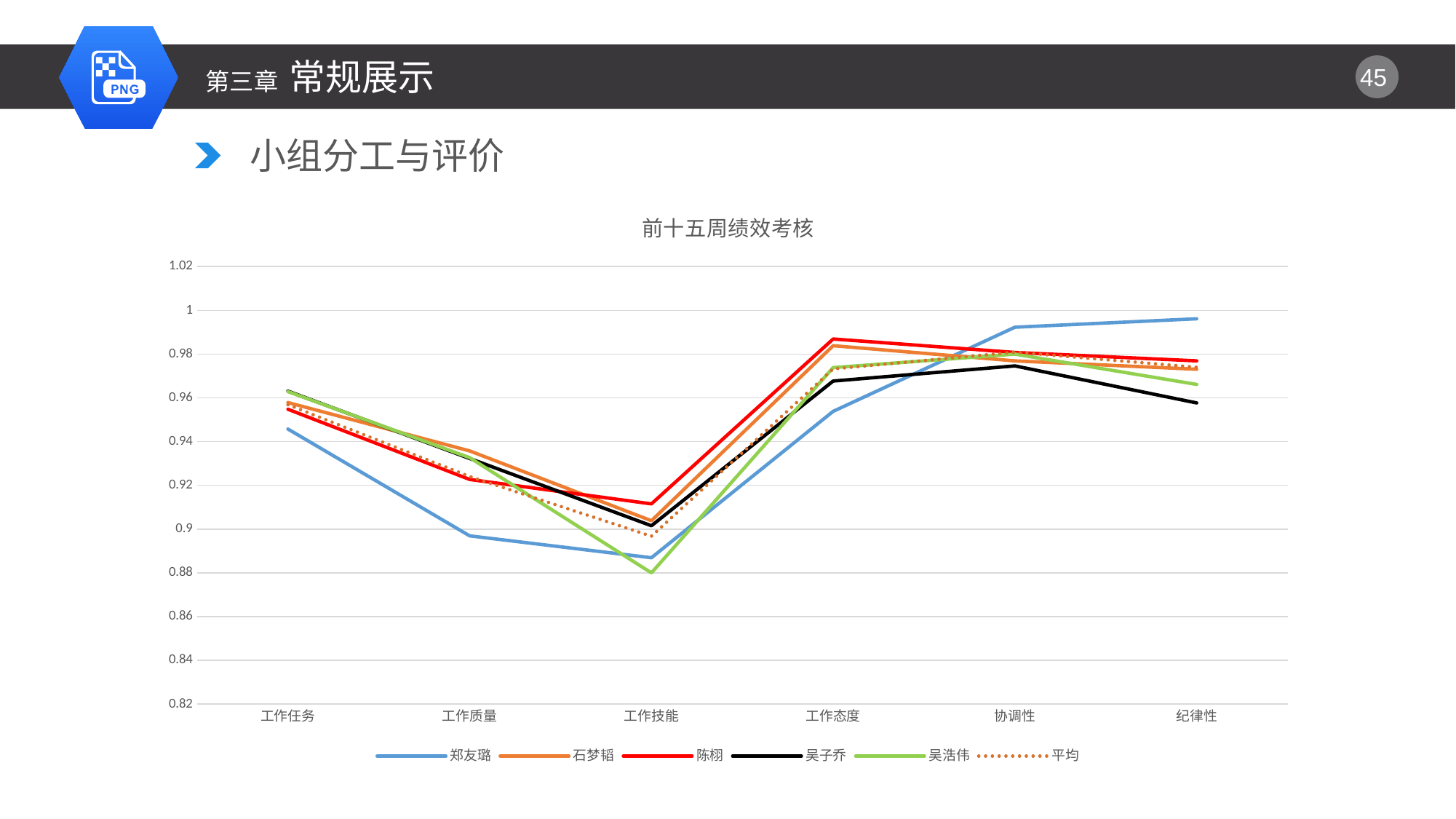

第三章  常规展示

小组分工与评价

### Chart: 前十五周绩效考核

| Category | 郑友璐 | 石梦韬 | 陈栩 | 吴子乔 | 吴浩伟 | 平均 |
|---|---|---|---|---|---|---|
| 工作任务 | 0.9457692307692309 | 0.9578846153846154 | 0.9548076923076924 | 0.963076923076923 | 0.9628846153846153 | 0.9568846153846154 |
| 工作质量 | 0.8969230769230769 | 0.9357692307692307 | 0.9226923076923077 | 0.9323076923076924 | 0.9326923076923078 | 0.9240769230769231 |
| 工作技能 | 0.8869230769230769 | 0.9038461538461539 | 0.9115384615384615 | 0.9015384615384615 | 0.8800000000000001 | 0.8967692307692309 |
| 工作态度 | 0.9538461538461538 | 0.9838461538461539 | 0.986923076923077 | 0.9676923076923076 | 0.9738461538461538 | 0.9732307692307692 |
| 协调性 | 0.9923076923076923 | 0.976923076923077 | 0.9807692307692308 | 0.9746153846153847 | 0.9800000000000001 | 0.9809230769230771 |
| 纪律性 | 0.9961538461538462 | 0.973076923076923 | 0.976923076923077 | 0.9576923076923076 | 0.9661538461538461 | 0.974 |